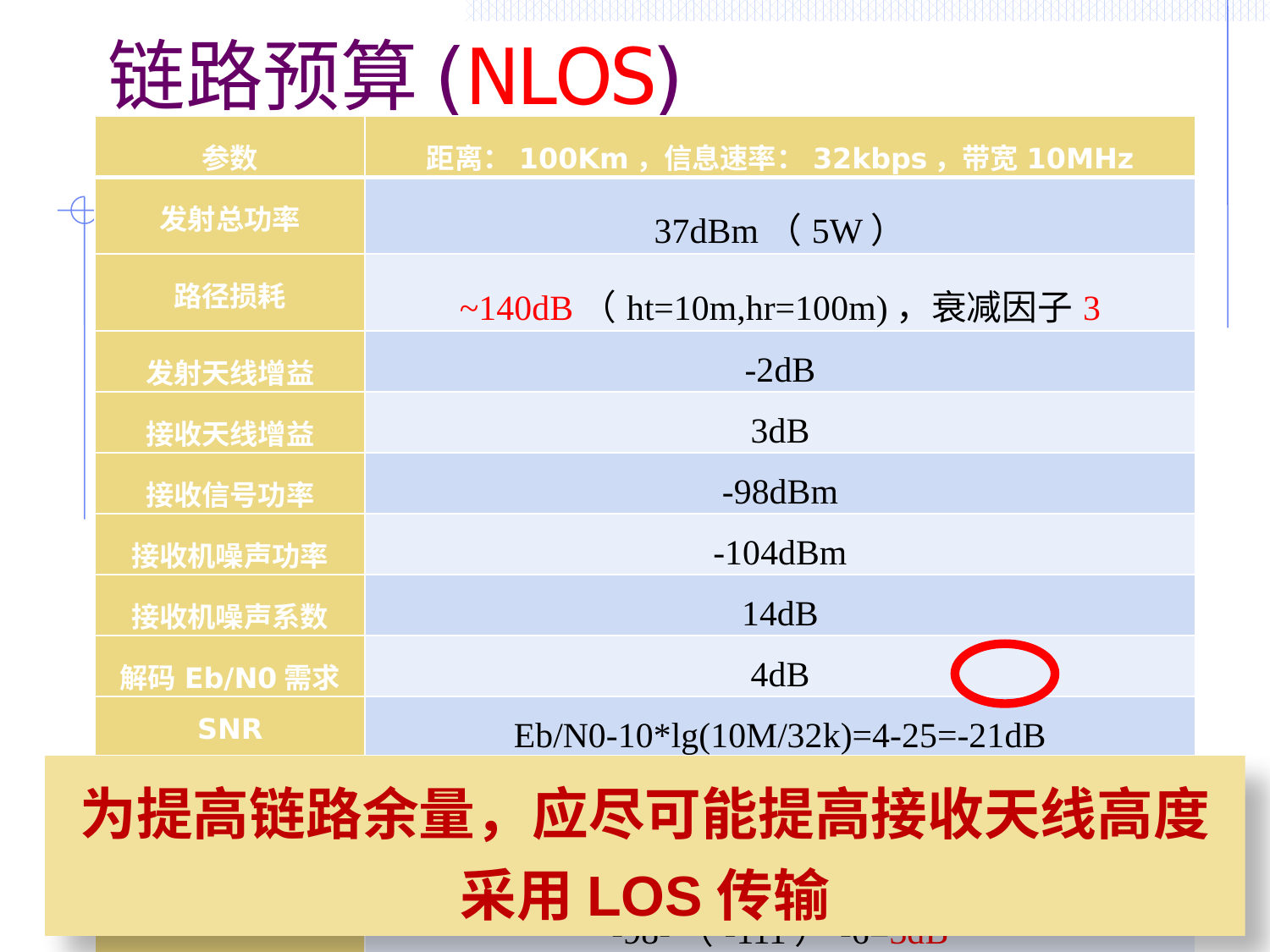

# 链路预算(NLOS)
| 参数 | 距离：100Km，信息速率：32kbps，带宽10MHz |
| --- | --- |
| 发射总功率 | 37dBm（5W） |
| 路径损耗 | ~140dB（ht=10m,hr=100m)，衰减因子3 |
| 发射天线增益 | -2dB |
| 接收天线增益 | 3dB |
| 接收信号功率 | -98dBm |
| 接收机噪声功率 | -104dBm |
| 接收机噪声系数 | 14dB |
| 解码Eb/N0需求 | 4dB |
| SNR | Eb/N0-10\*lg(10M/32k)=4-25=-21dB |
| 接收机灵敏度 | -104+14-21=-111dBm |
| 实现损耗 | 6dB |
| 链路余量 | -98-（-111）-6=3dB |

为提高链路余量，应尽可能提高接收天线高度采用LOS传输
55